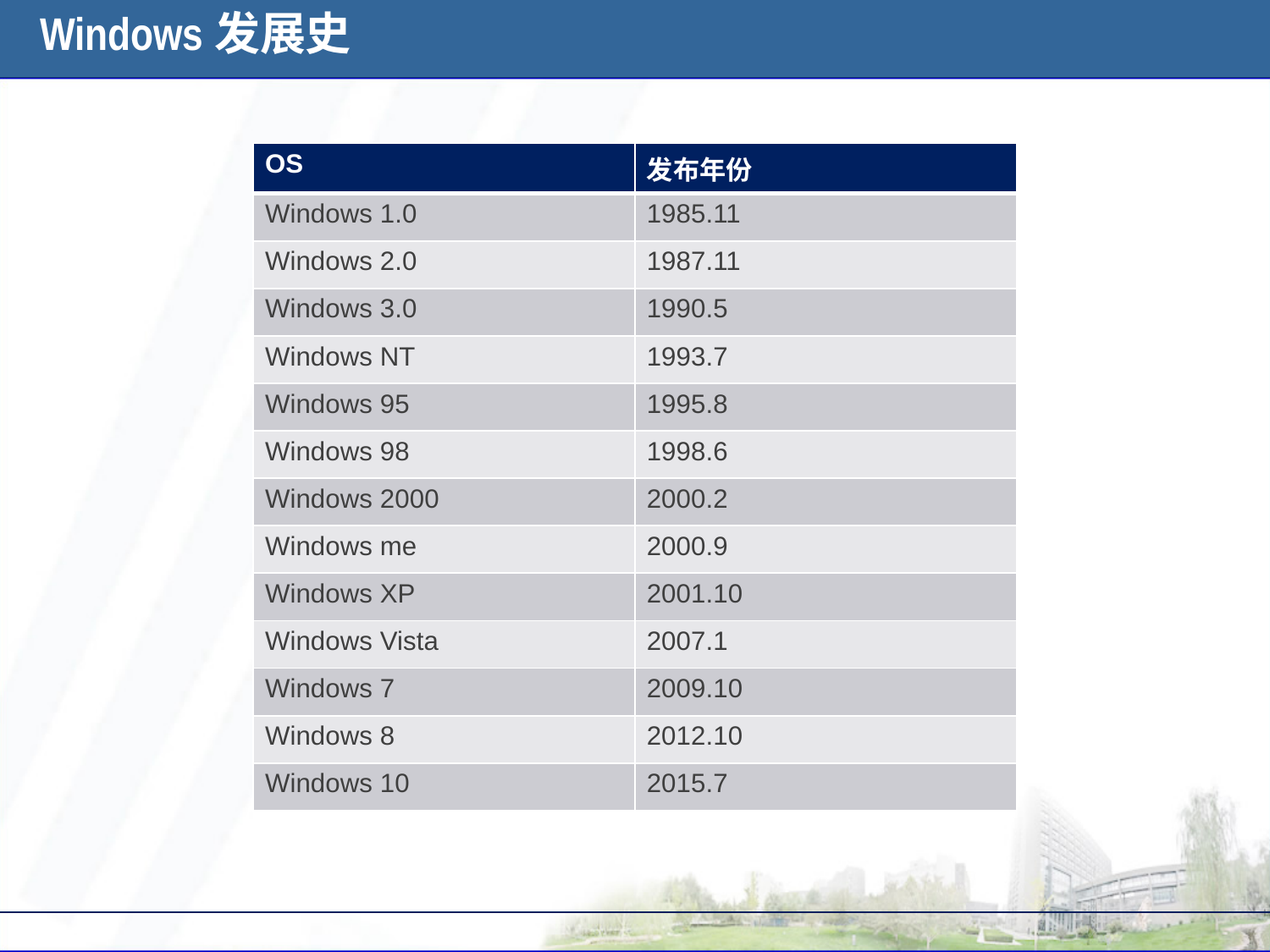

Windows发展史
| OS | 发布年份 |
| --- | --- |
| Windows 1.0 | 1985.11 |
| Windows 2.0 | 1987.11 |
| Windows 3.0 | 1990.5 |
| Windows NT | 1993.7 |
| Windows 95 | 1995.8 |
| Windows 98 | 1998.6 |
| Windows 2000 | 2000.2 |
| Windows me | 2000.9 |
| Windows XP | 2001.10 |
| Windows Vista | 2007.1 |
| Windows 7 | 2009.10 |
| Windows 8 | 2012.10 |
| Windows 10 | 2015.7 |